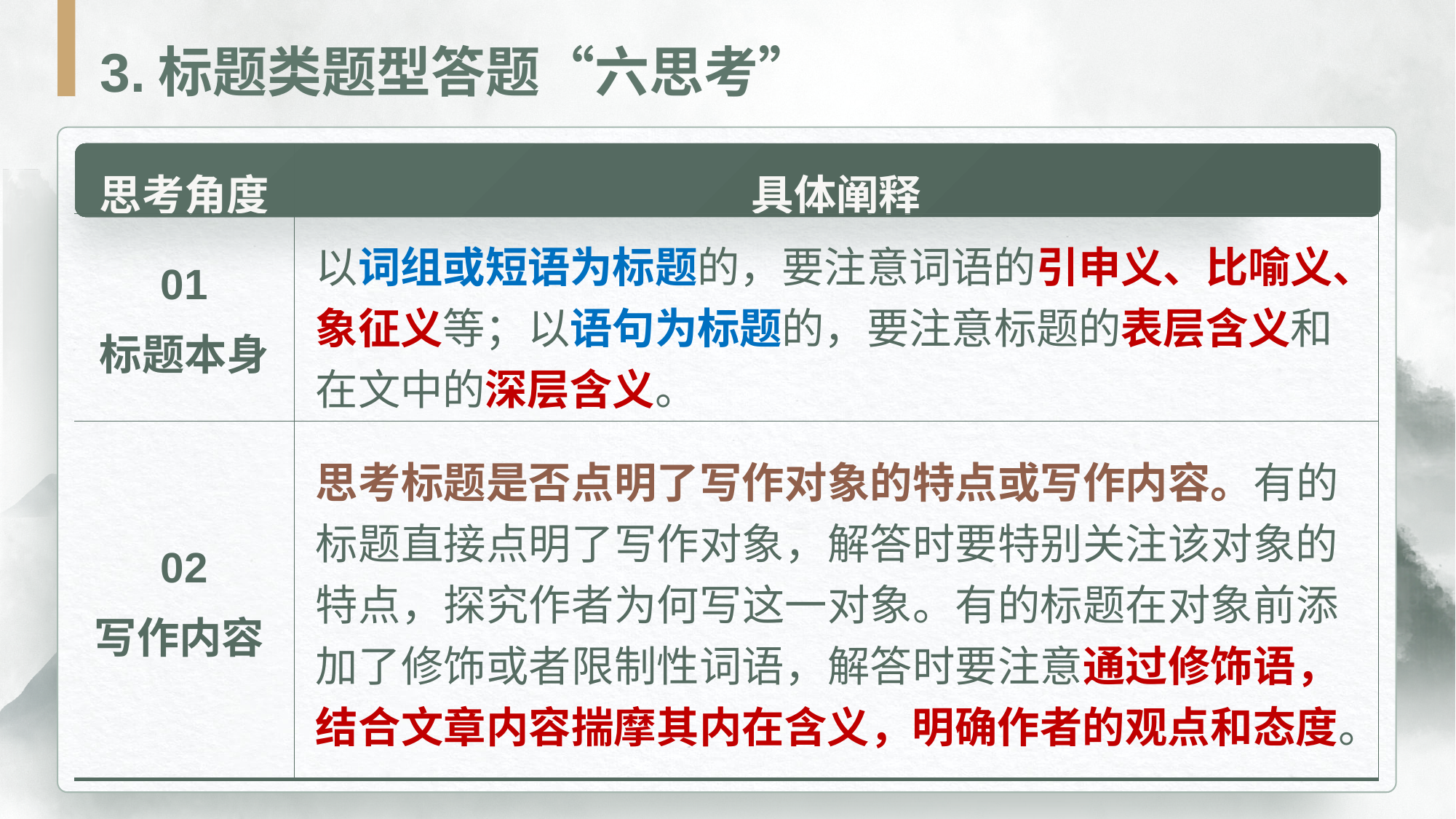

3.标题类题型答题“六思考”

| 思考角度 | 具体阐释 |
| --- | --- |
| 01 标题本身 |  |
| 02 写作内容 |  |

以词组或短语为标题的，要注意词语的引申义、比喻义、象征义等；以语句为标题的，要注意标题的表层含义和在文中的深层含义。
思考标题是否点明了写作对象的特点或写作内容。有的标题直接点明了写作对象，解答时要特别关注该对象的特点，探究作者为何写这一对象。有的标题在对象前添加了修饰或者限制性词语，解答时要注意通过修饰语，结合文章内容揣摩其内在含义，明确作者的观点和态度。